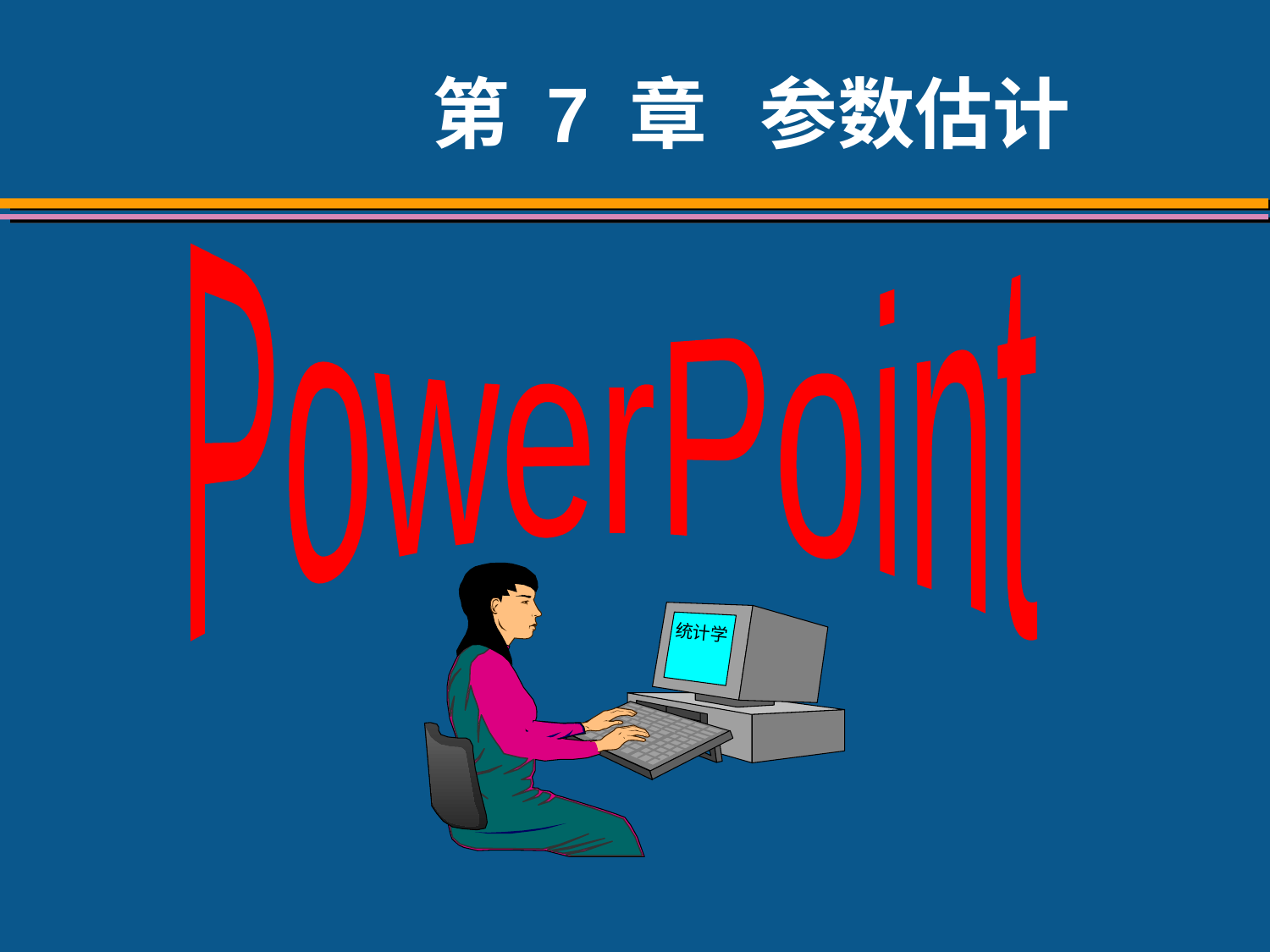

# 第 7 章   参数估计
PowerPoint

统计学

作者：中国人民大学统计学院
贾俊平